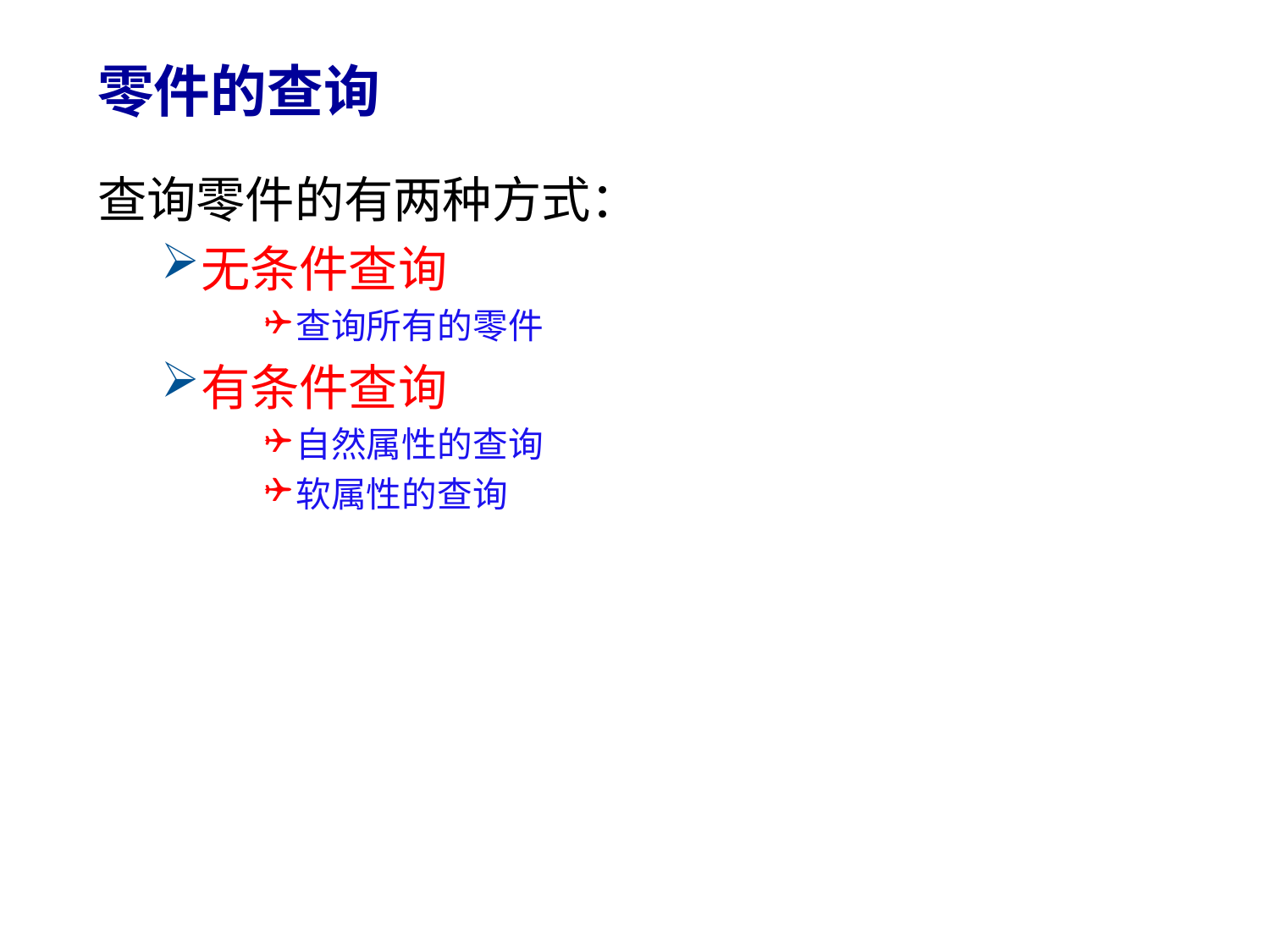

# 零件的查询
查询零件的有两种方式：
无条件查询
查询所有的零件
有条件查询
自然属性的查询
软属性的查询